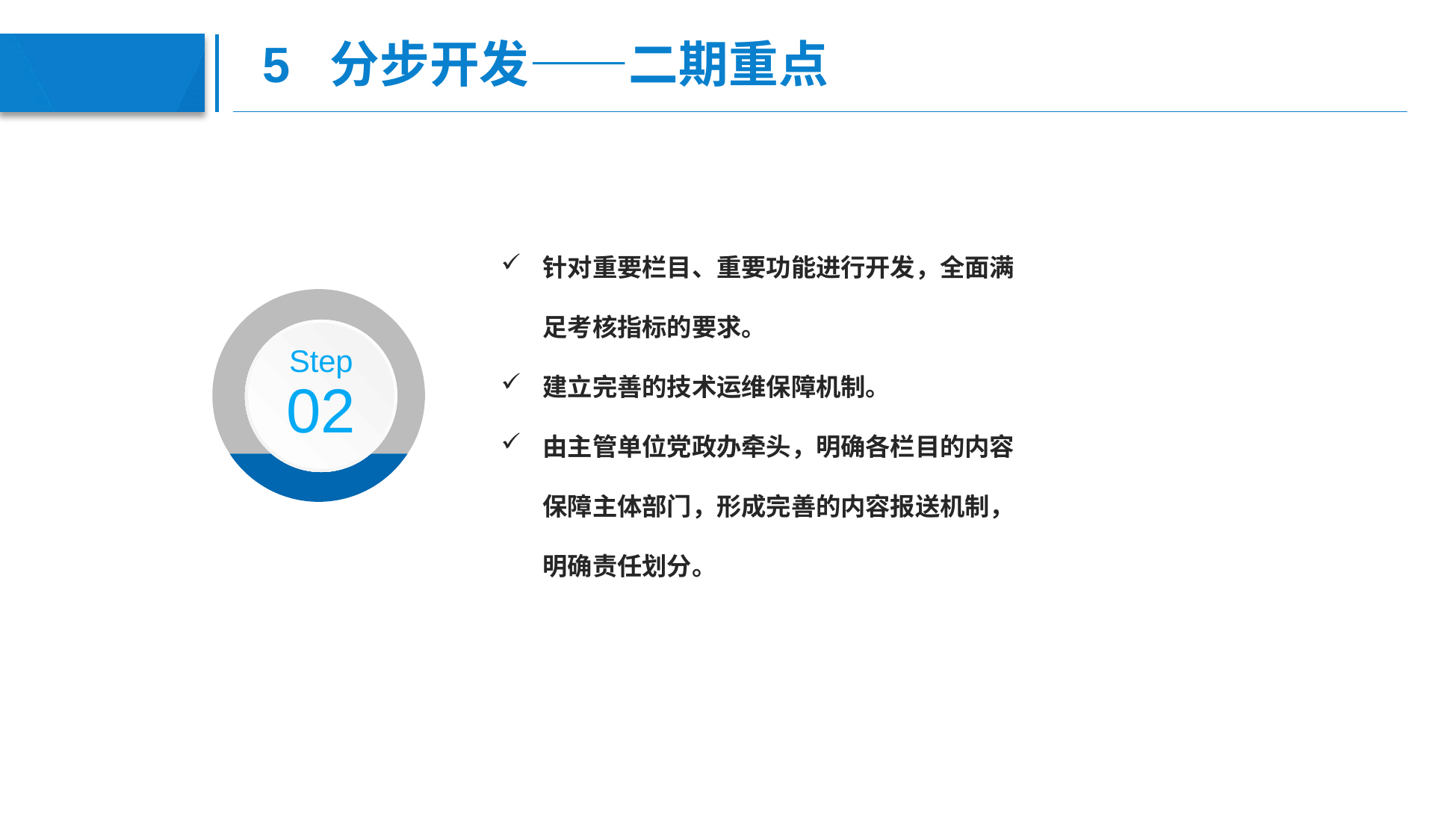

# 5  分步开发——二期重点
针对重要栏目、重要功能进行开发，全面满足考核指标的要求。
建立完善的技术运维保障机制。
由主管单位党政办牵头，明确各栏目的内容保障主体部门，形成完善的内容报送机制，明确责任划分。

Step
02